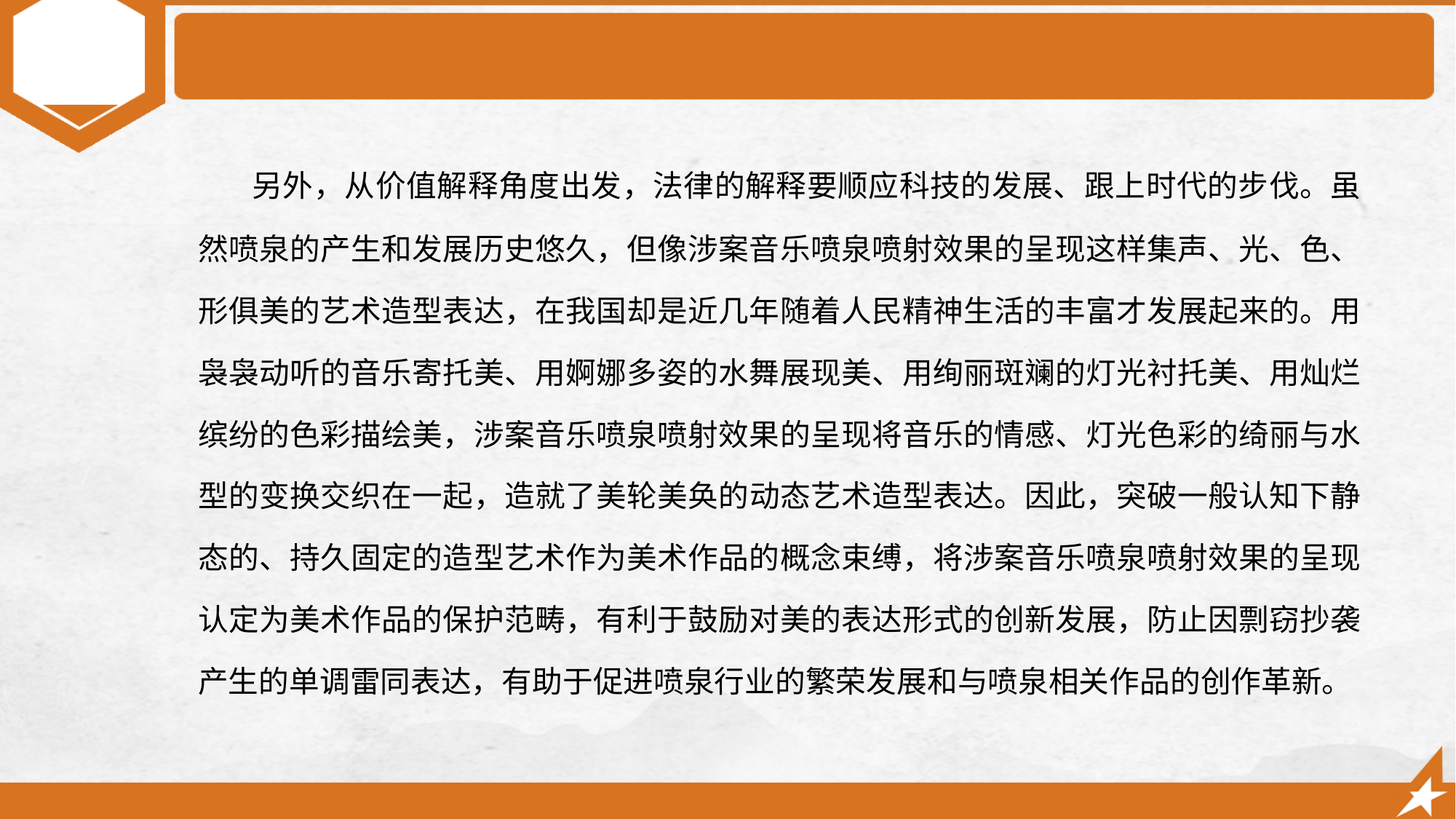

另外，从价值解释角度出发，法律的解释要顺应科技的发展、跟上时代的步伐。虽然喷泉的产生和发展历史悠久，但像涉案音乐喷泉喷射效果的呈现这样集声、光、色、形俱美的艺术造型表达，在我国却是近几年随着人民精神生活的丰富才发展起来的。用袅袅动听的音乐寄托美、用婀娜多姿的水舞展现美、用绚丽斑斓的灯光衬托美、用灿烂缤纷的色彩描绘美，涉案音乐喷泉喷射效果的呈现将音乐的情感、灯光色彩的绮丽与水型的变换交织在一起，造就了美轮美奂的动态艺术造型表达。因此，突破一般认知下静态的、持久固定的造型艺术作为美术作品的概念束缚，将涉案音乐喷泉喷射效果的呈现认定为美术作品的保护范畴，有利于鼓励对美的表达形式的创新发展，防止因剽窃抄袭产生的单调雷同表达，有助于促进喷泉行业的繁荣发展和与喷泉相关作品的创作革新。